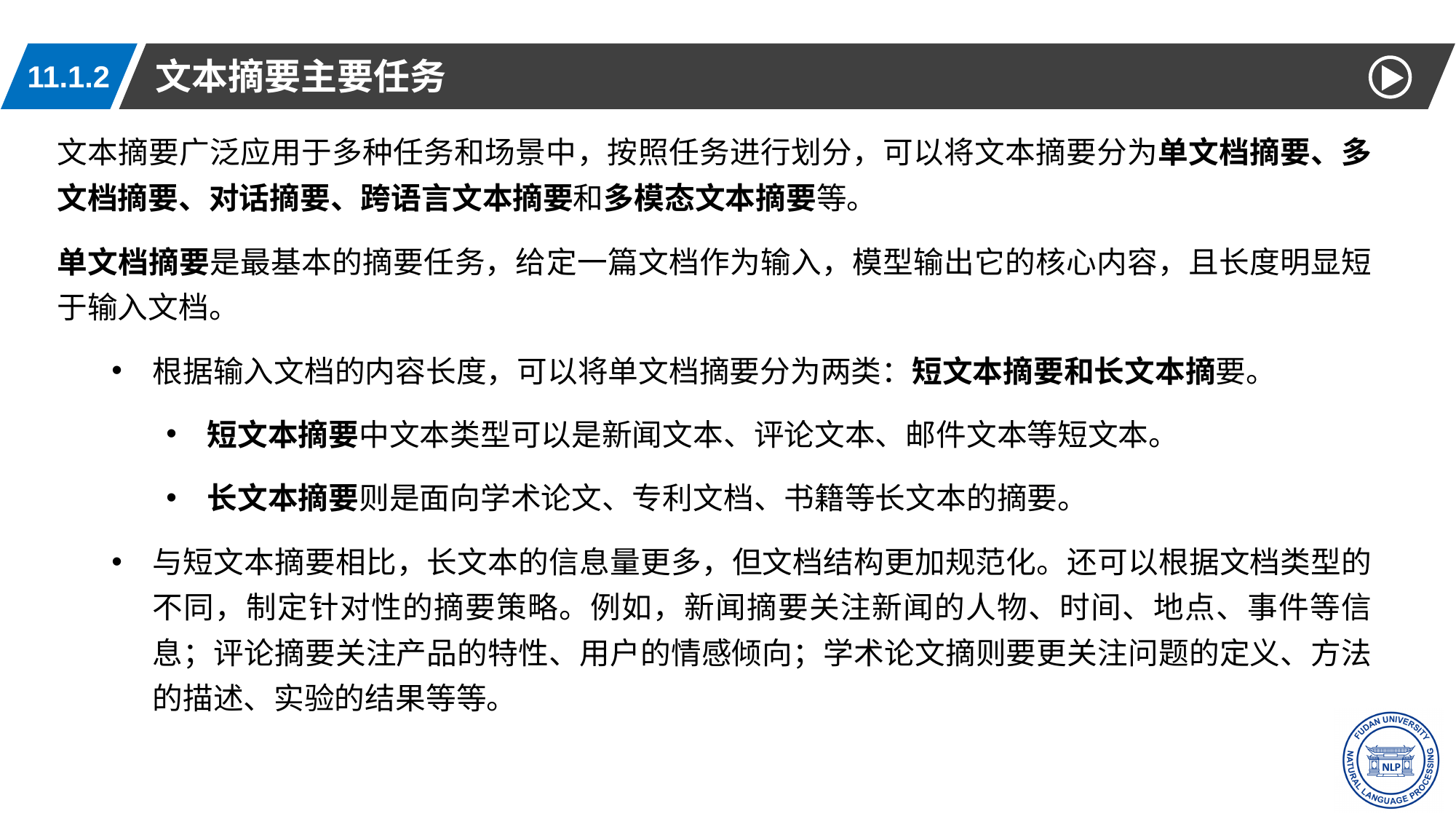

文本摘要主要任务
11.1.2

文本摘要广泛应用于多种任务和场景中，按照任务进行划分，可以将文本摘要分为单文档摘要、多文档摘要、对话摘要、跨语言文本摘要和多模态文本摘要等。
单文档摘要是最基本的摘要任务，给定一篇文档作为输入，模型输出它的核心内容，且长度明显短于输入文档。
根据输入文档的内容长度，可以将单文档摘要分为两类：短文本摘要和长文本摘要。
短文本摘要中文本类型可以是新闻文本、评论文本、邮件文本等短文本。
长文本摘要则是面向学术论文、专利文档、书籍等长文本的摘要。
与短文本摘要相比，长文本的信息量更多，但文档结构更加规范化。还可以根据文档类型的不同，制定针对性的摘要策略。例如，新闻摘要关注新闻的人物、时间、地点、事件等信息；评论摘要关注产品的特性、用户的情感倾向；学术论文摘则要更关注问题的定义、方法的描述、实验的结果等等。
8